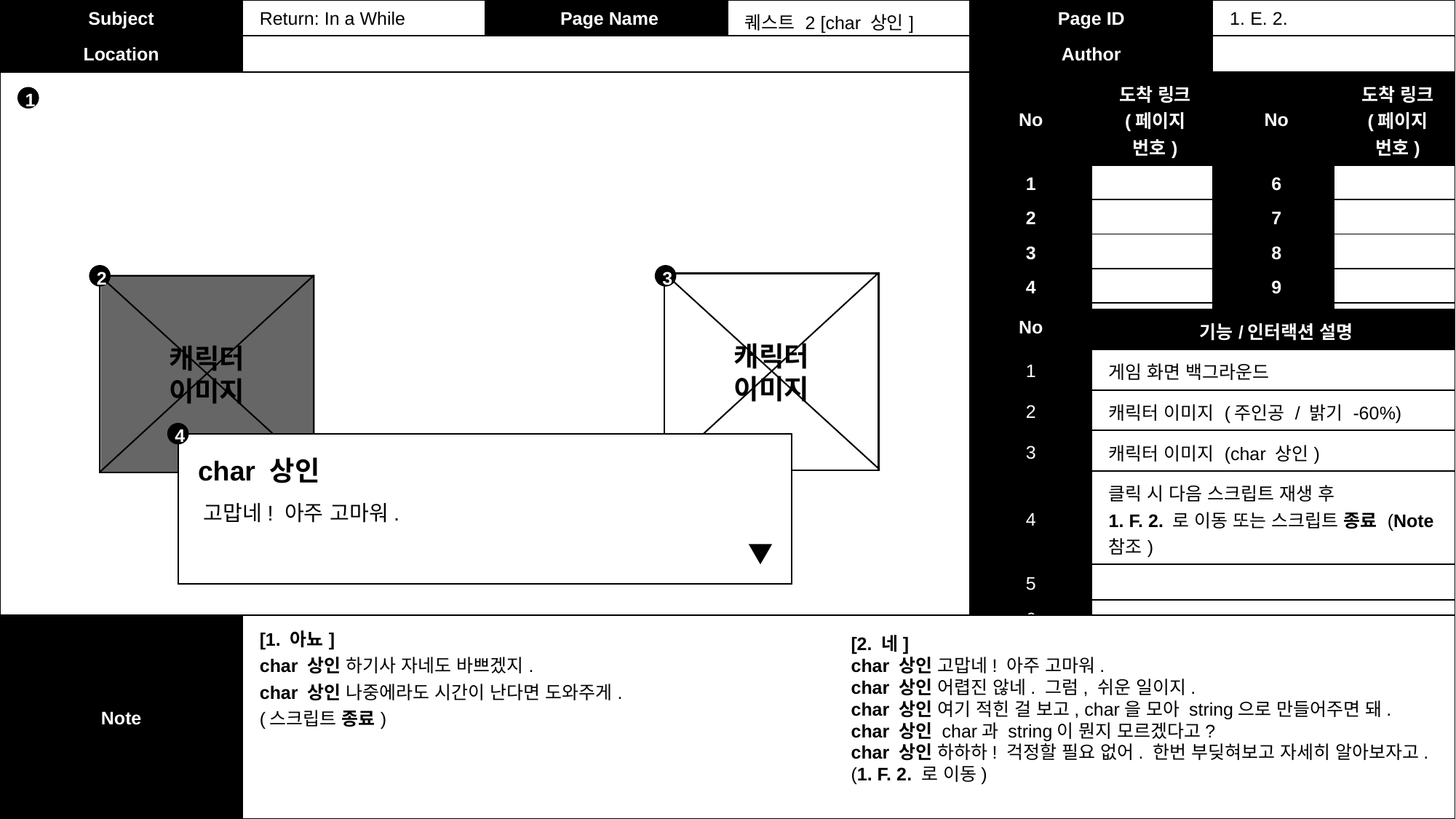

| Subject | Return: In a While | Page Name | 퀘스트 2 [char 상인] | Page ID | 1. E. 2. |
| --- | --- | --- | --- | --- | --- |
| Location |  |  |  | Author |  |

| No | 도착 링크 (페이지 번호) | No | 도착 링크 (페이지 번호) |
| --- | --- | --- | --- |
| 1 |  | 6 |  |
| 2 |  | 7 |  |
| 3 |  | 8 |  |
| 4 |  | 9 |  |
| 5 |  | 10 |  |
1
2
3

캐릭터
이미지

캐릭터
이미지
| No | 기능/인터랙션 설명 |
| --- | --- |
| 1 | 게임 화면 백그라운드 |
| 2 | 캐릭터 이미지 (주인공 / 밝기 -60%) |
| 3 | 캐릭터 이미지 (char 상인) |
| 4 | 클릭 시 다음 스크립트 재생 후 1. F. 2. 로 이동 또는 스크립트 종료 (Note 참조) |
| 5 |  |
| 6 |  |
| 7 |  |
4

char 상인
고맙네! 아주 고마워.

| Note | [1. 아뇨] char 상인 하기사 자네도 바쁘겠지. char 상인 나중에라도 시간이 난다면 도와주게. (스크립트 종료) |
| --- | --- |
[2. 네]
char 상인 고맙네! 아주 고마워.
char 상인 어렵진 않네. 그럼, 쉬운 일이지.
char 상인 여기 적힌 걸 보고, char을 모아 string으로 만들어주면 돼.
char 상인 char과 string이 뭔지 모르겠다고?
char 상인 하하하! 걱정할 필요 없어. 한번 부딪혀보고 자세히 알아보자고.
(1. F. 2. 로 이동)